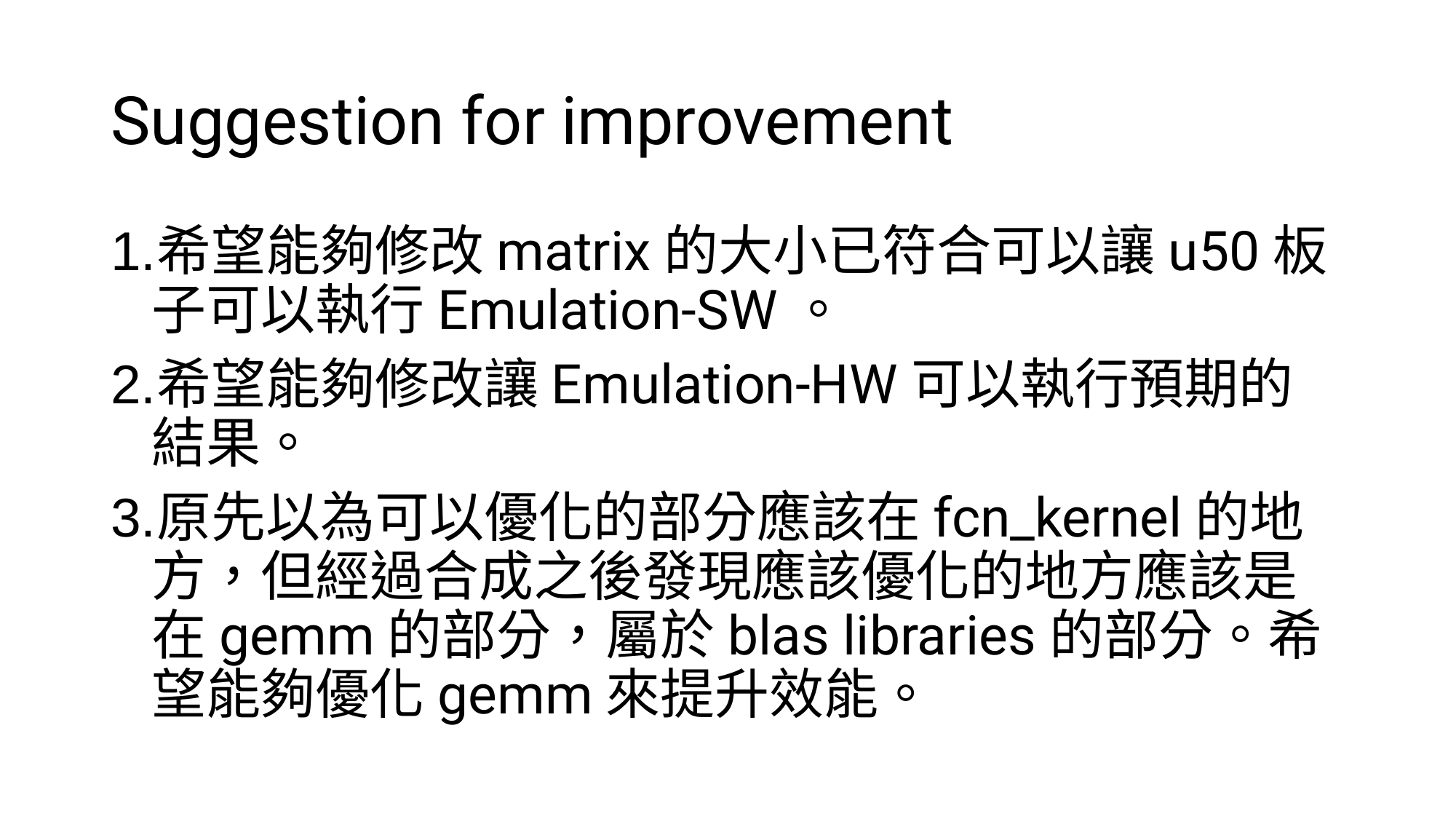

# Suggestion for improvement
希望能夠修改matrix的大小已符合可以讓u50板子可以執行Emulation-SW。
希望能夠修改讓Emulation-HW可以執行預期的結果。
原先以為可以優化的部分應該在fcn_kernel的地方，但經過合成之後發現應該優化的地方應該是在gemm的部分，屬於blas libraries的部分。希望能夠優化gemm來提升效能。